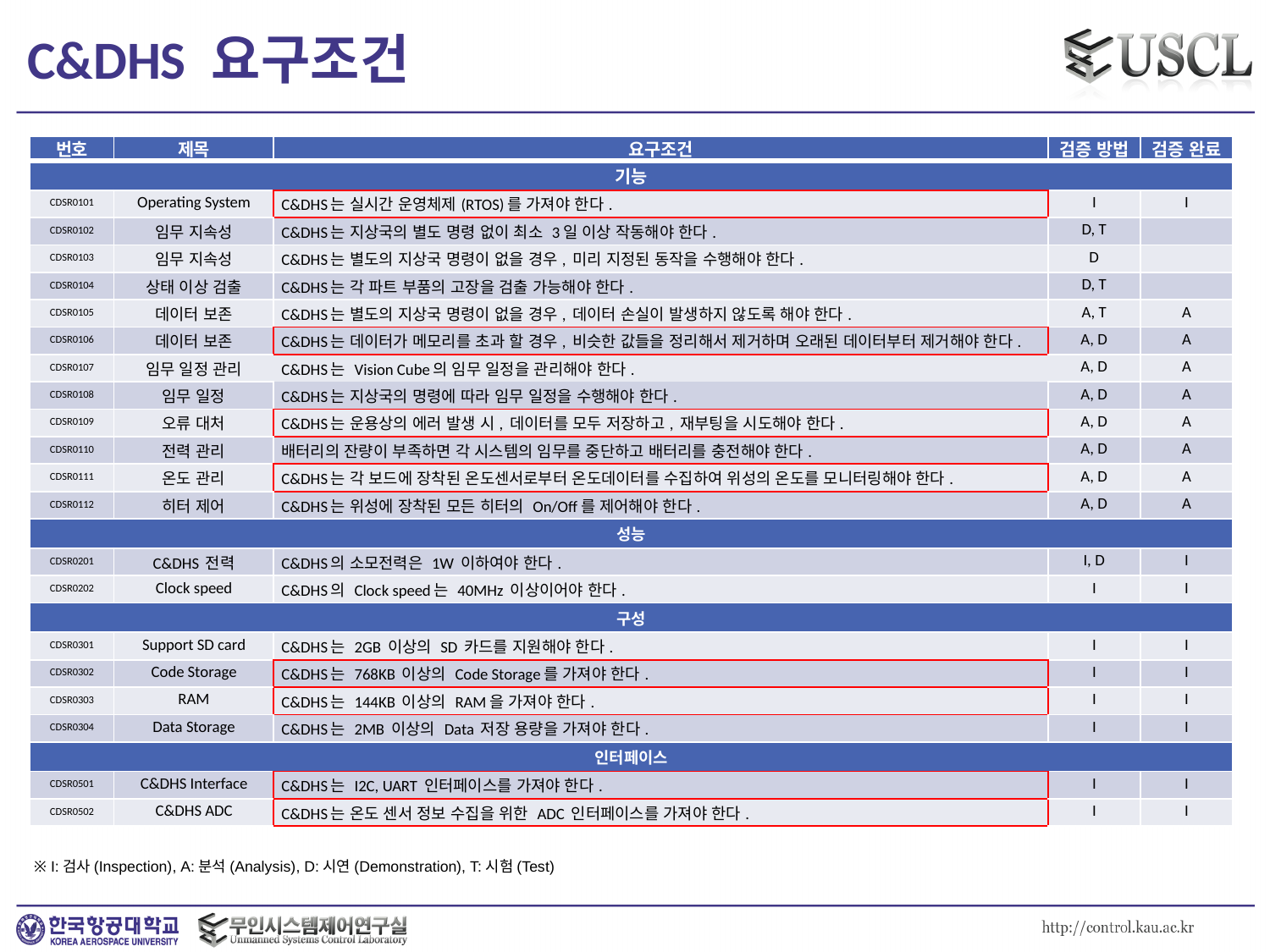

# C&DHS 요구조건
| 번호 | 제목 | 요구조건 | 검증 방법 | 검증 완료 |
| --- | --- | --- | --- | --- |
| 기능 |  |  |  |  |
| CDSR0101 | Operating System | C&DHS는 실시간 운영체제(RTOS)를 가져야 한다. | I | I |
| CDSR0102 | 임무 지속성 | C&DHS는 지상국의 별도 명령 없이 최소 3일 이상 작동해야 한다. | D, T |  |
| CDSR0103 | 임무 지속성 | C&DHS는 별도의 지상국 명령이 없을 경우, 미리 지정된 동작을 수행해야 한다. | D |  |
| CDSR0104 | 상태 이상 검출 | C&DHS는 각 파트 부품의 고장을 검출 가능해야 한다. | D, T |  |
| CDSR0105 | 데이터 보존 | C&DHS는 별도의 지상국 명령이 없을 경우, 데이터 손실이 발생하지 않도록 해야 한다. | A, T | A |
| CDSR0106 | 데이터 보존 | C&DHS는 데이터가 메모리를 초과 할 경우, 비슷한 값들을 정리해서 제거하며 오래된 데이터부터 제거해야 한다. | A, D | A |
| CDSR0107 | 임무 일정 관리 | C&DHS는 Vision Cube의 임무 일정을 관리해야 한다. | A, D | A |
| CDSR0108 | 임무 일정 | C&DHS는 지상국의 명령에 따라 임무 일정을 수행해야 한다. | A, D | A |
| CDSR0109 | 오류 대처 | C&DHS는 운용상의 에러 발생 시, 데이터를 모두 저장하고, 재부팅을 시도해야 한다. | A, D | A |
| CDSR0110 | 전력 관리 | 배터리의 잔량이 부족하면 각 시스템의 임무를 중단하고 배터리를 충전해야 한다. | A, D | A |
| CDSR0111 | 온도 관리 | C&DHS는 각 보드에 장착된 온도센서로부터 온도데이터를 수집하여 위성의 온도를 모니터링해야 한다. | A, D | A |
| CDSR0112 | 히터 제어 | C&DHS는 위성에 장착된 모든 히터의 On/Off를 제어해야 한다. | A, D | A |
| 성능 |  |  |  |  |
| CDSR0201 | C&DHS 전력 | C&DHS의 소모전력은 1W 이하여야 한다. | I, D | I |
| CDSR0202 | Clock speed | C&DHS의 Clock speed는 40MHz 이상이어야 한다. | I | I |
| 구성 |  |  |  |  |
| CDSR0301 | Support SD card | C&DHS는 2GB 이상의 SD 카드를 지원해야 한다. | I | I |
| CDSR0302 | Code Storage | C&DHS는 768KB 이상의 Code Storage를 가져야 한다. | I | I |
| CDSR0303 | RAM | C&DHS는 144KB 이상의 RAM을 가져야 한다. | I | I |
| CDSR0304 | Data Storage | C&DHS는 2MB 이상의 Data 저장 용량을 가져야 한다. | I | I |
| 인터페이스 |  |  |  |  |
| CDSR0501 | C&DHS Interface | C&DHS는 I2C, UART 인터페이스를 가져야 한다. | I | I |
| CDSR0502 | C&DHS ADC | C&DHS는 온도 센서 정보 수집을 위한 ADC 인터페이스를 가져야 한다. | I | I |
※ I:검사(Inspection), A:분석(Analysis), D:시연(Demonstration), T:시험(Test)